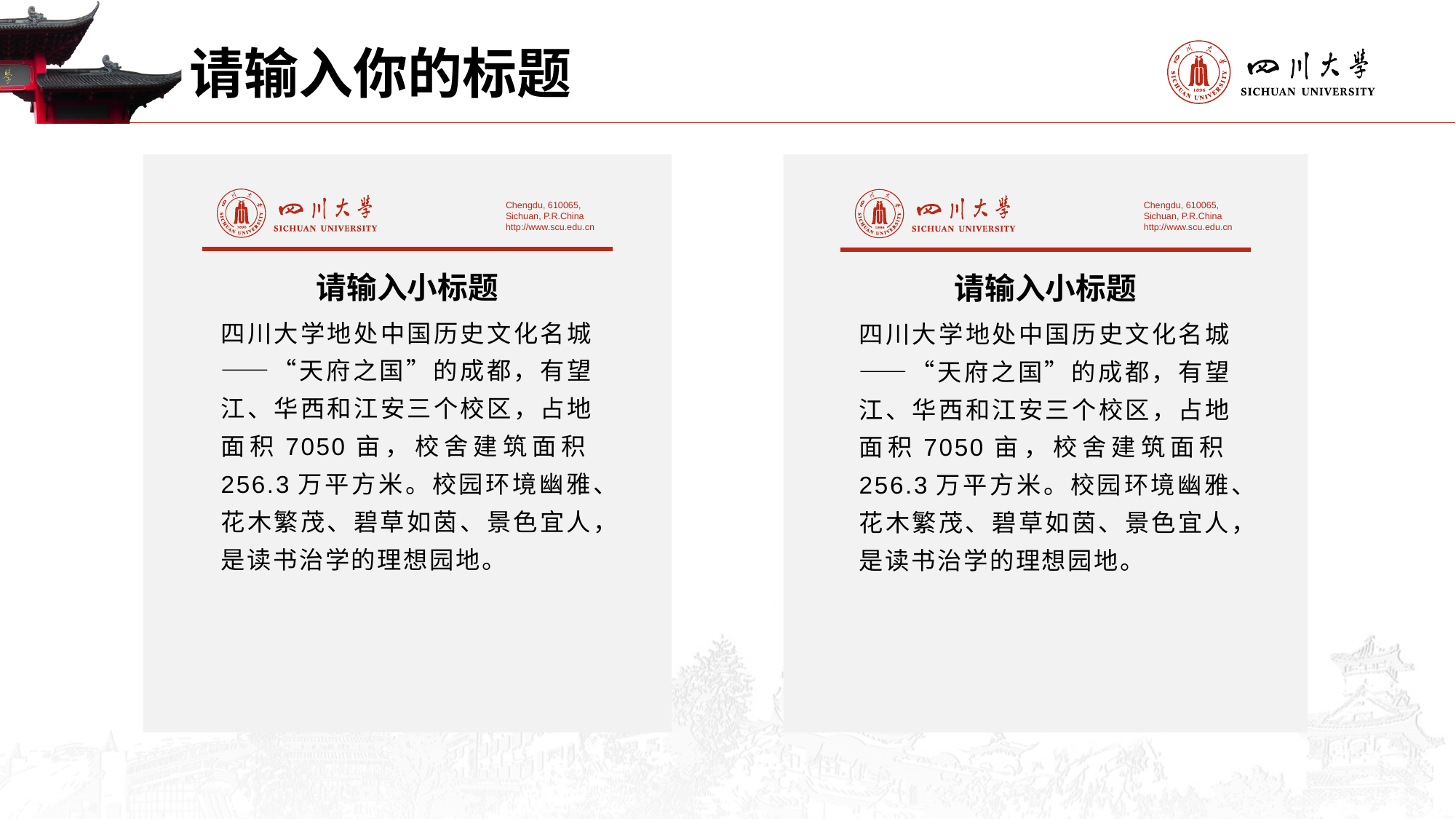

请输入你的标题

Chengdu, 610065,
Sichuan, P.R.China
http://www.scu.edu.cn
Chengdu, 610065,
Sichuan, P.R.China
http://www.scu.edu.cn
请输入小标题
请输入小标题
四川大学地处中国历史文化名城——“天府之国”的成都，有望江、华西和江安三个校区，占地面积7050亩，校舍建筑面积256.3万平方米。校园环境幽雅、花木繁茂、碧草如茵、景色宜人，是读书治学的理想园地。

四川大学地处中国历史文化名城——“天府之国”的成都，有望江、华西和江安三个校区，占地面积7050亩，校舍建筑面积256.3万平方米。校园环境幽雅、花木繁茂、碧草如茵、景色宜人，是读书治学的理想园地。